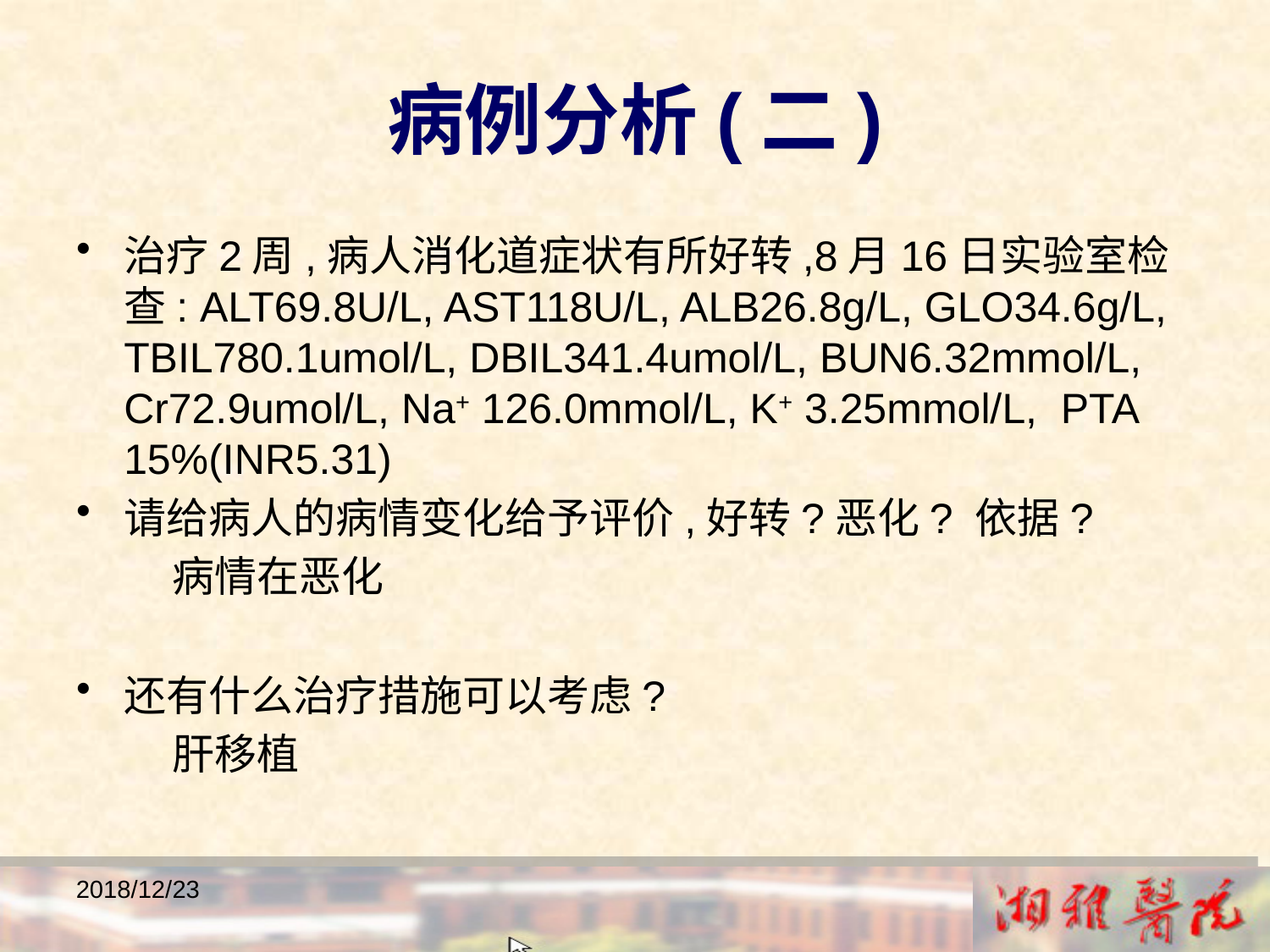

病例分析(二)
治疗2周,病人消化道症状有所好转,8月16日实验室检查: ALT69.8U/L, AST118U/L, ALB26.8g/L, GLO34.6g/L, TBIL780.1umol/L, DBIL341.4umol/L, BUN6.32mmol/L, Cr72.9umol/L, Na+ 126.0mmol/L, K+ 3.25mmol/L,  PTA 15%(INR5.31)
请给病人的病情变化给予评价,好转?恶化? 依据?
         病情在恶化

还有什么治疗措施可以考虑?
         肝移植

2018/12/23